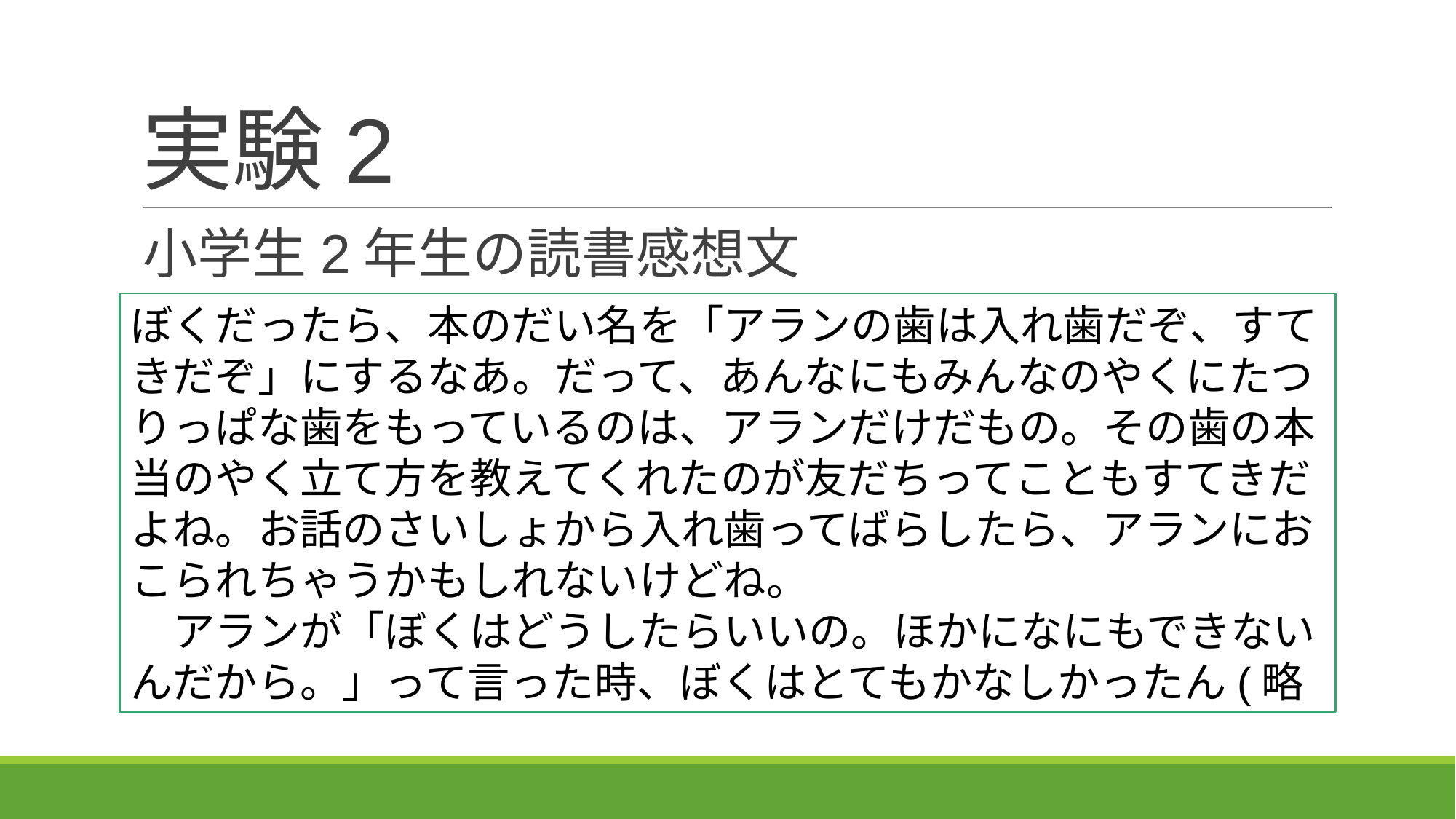

# 実験2
小学生2年生の読書感想文
ぼくだったら、本のだい名を「アランの歯は入れ歯だぞ、すてきだぞ」にするなあ。だって、あんなにもみんなのやくにたつりっぱな歯をもっているのは、アランだけだもの。その歯の本当のやく立て方を教えてくれたのが友だちってこともすてきだよね。お話のさいしょから入れ歯ってばらしたら、アランにおこられちゃうかもしれないけどね。
　アランが「ぼくはどうしたらいいの。ほかになにもできないんだから。」って言った時、ぼくはとてもかなしかったん(略